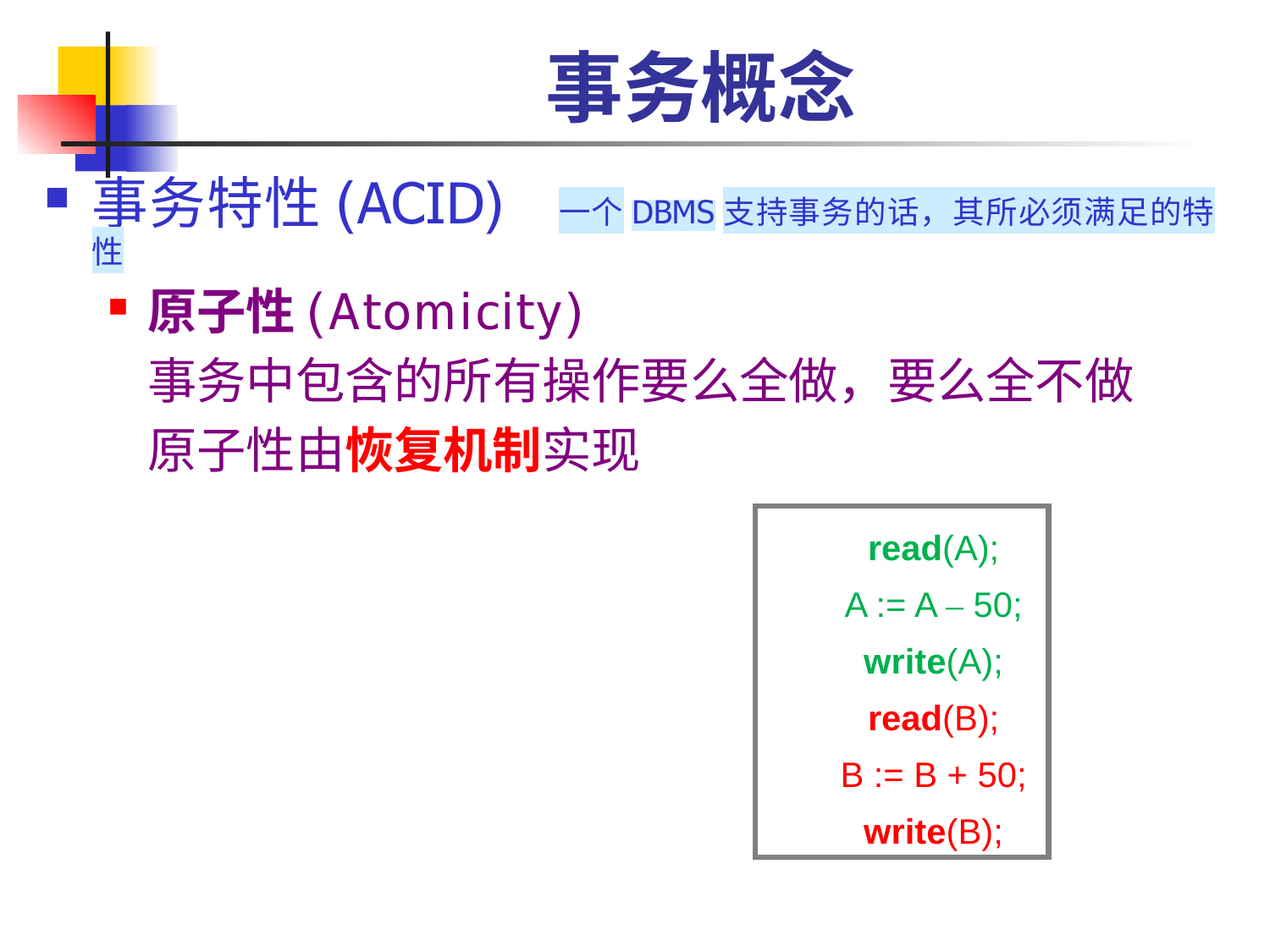

# 事务概念
事务特性(ACID)  一个DBMS支持事务的话，其所必须满足的特性
原子性(Atomicity)
	事务中包含的所有操作要么全做，要么全不做
	原子性由恢复机制实现
read(A);
A := A – 50;
write(A);
read(B);
B := B + 50;
write(B);